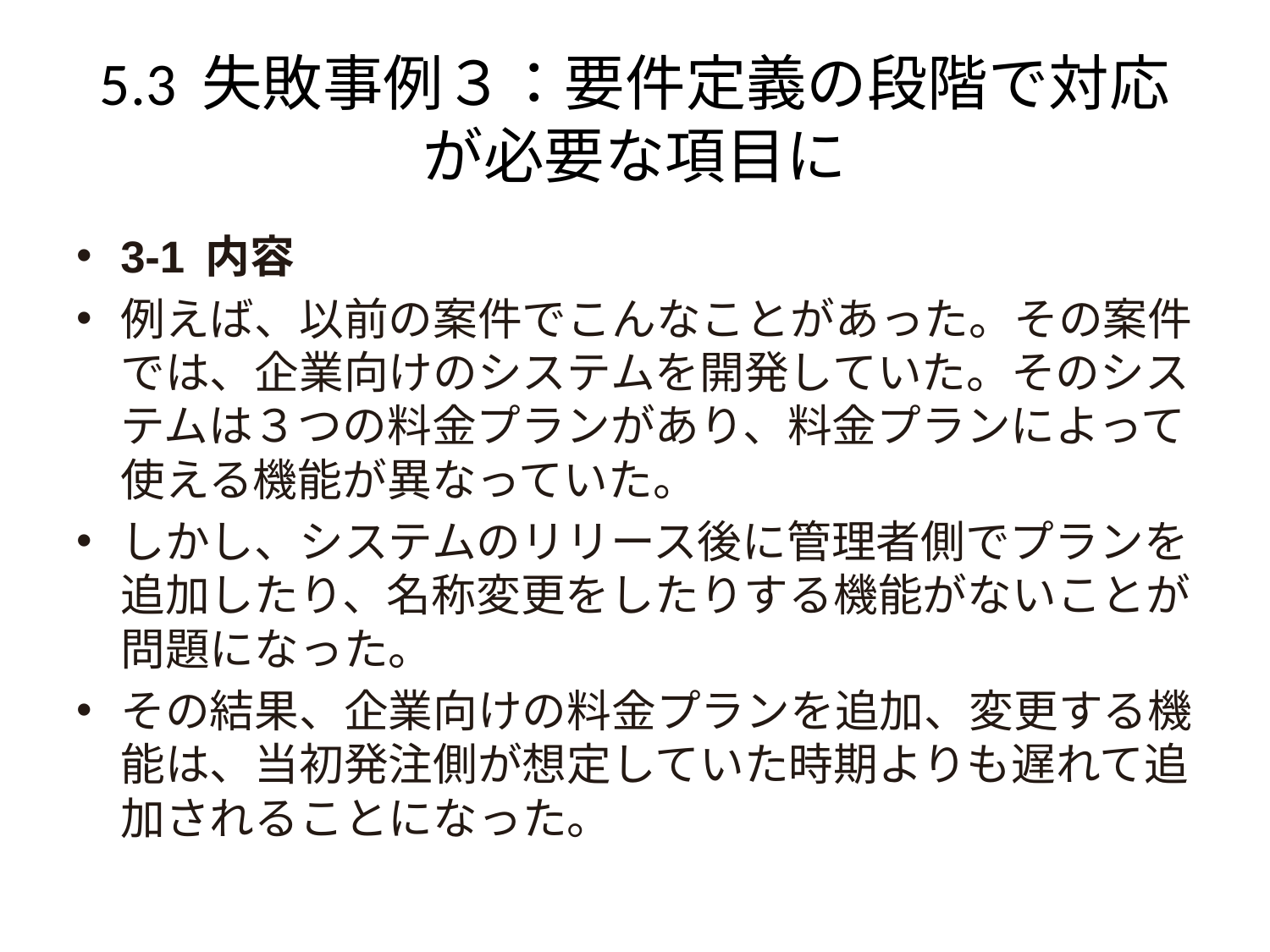

# 5.3 失敗事例３：要件定義の段階で対応が必要な項目に
3-1 内容
例えば、以前の案件でこんなことがあった。その案件では、企業向けのシステムを開発していた。そのシステムは３つの料金プランがあり、料金プランによって使える機能が異なっていた。
しかし、システムのリリース後に管理者側でプランを追加したり、名称変更をしたりする機能がないことが問題になった。
その結果、企業向けの料金プランを追加、変更する機能は、当初発注側が想定していた時期よりも遅れて追加されることになった。